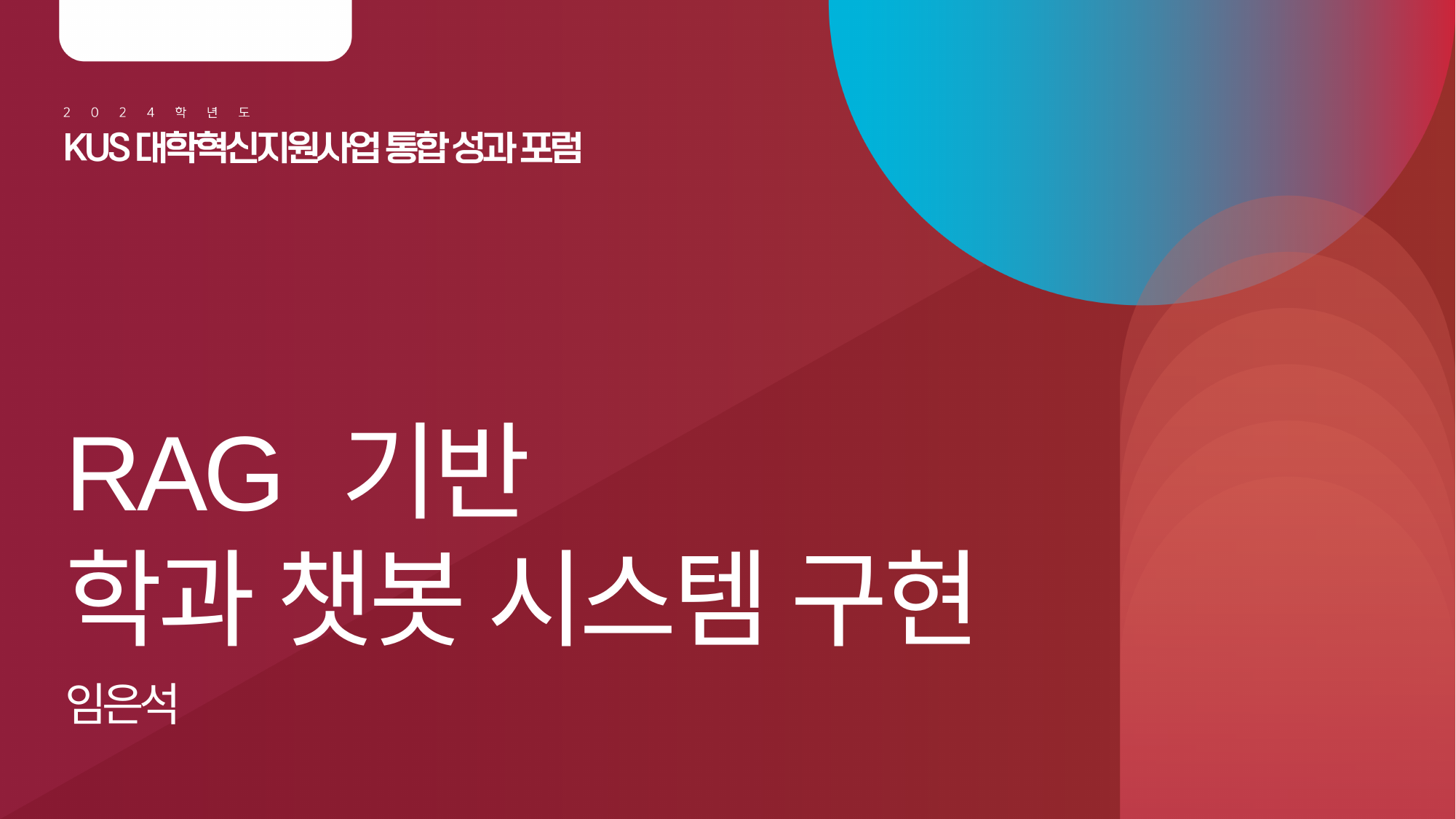

# RAG 기반 학과 챗봇 시스템 구현
임은석